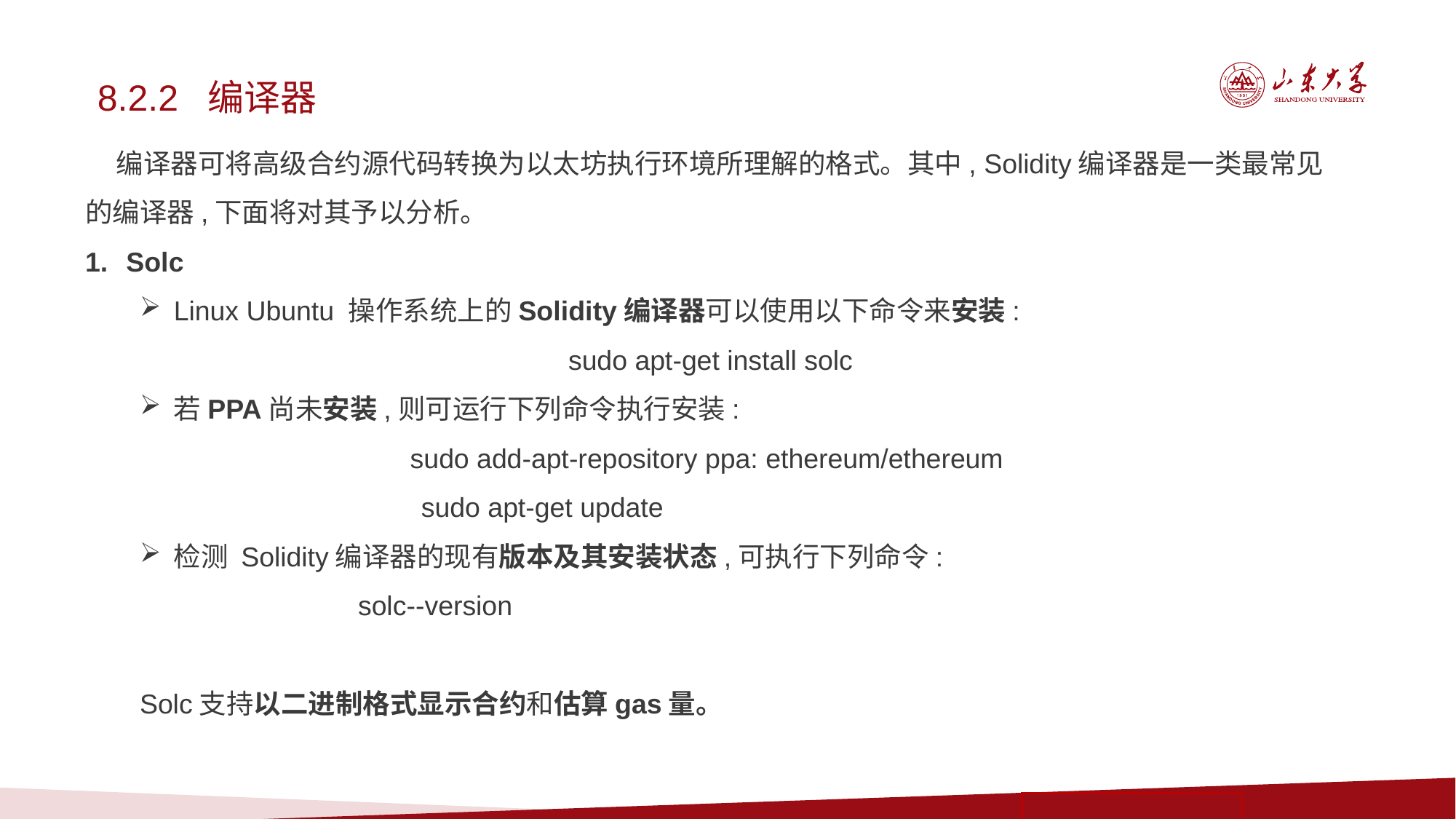

8.2.2  编译器
    编译器可将高级合约源代码转换为以太坊执行环境所理解的格式。其中, Solidity编译器是一类最常见的编译器,下面将对其予以分析。
Solc
Linux Ubuntu 操作系统上的Solidity编译器可以使用以下命令来安装:
sudo apt-get install solc
若PPA尚未安装,则可运行下列命令执行安装:
sudo add-apt-repository ppa: ethereum/ethereum
                                            sudo apt-get update
检测 Solidity编译器的现有版本及其安装状态,可执行下列命令:
solc--version

Solc支持以二进制格式显示合约和估算gas量。